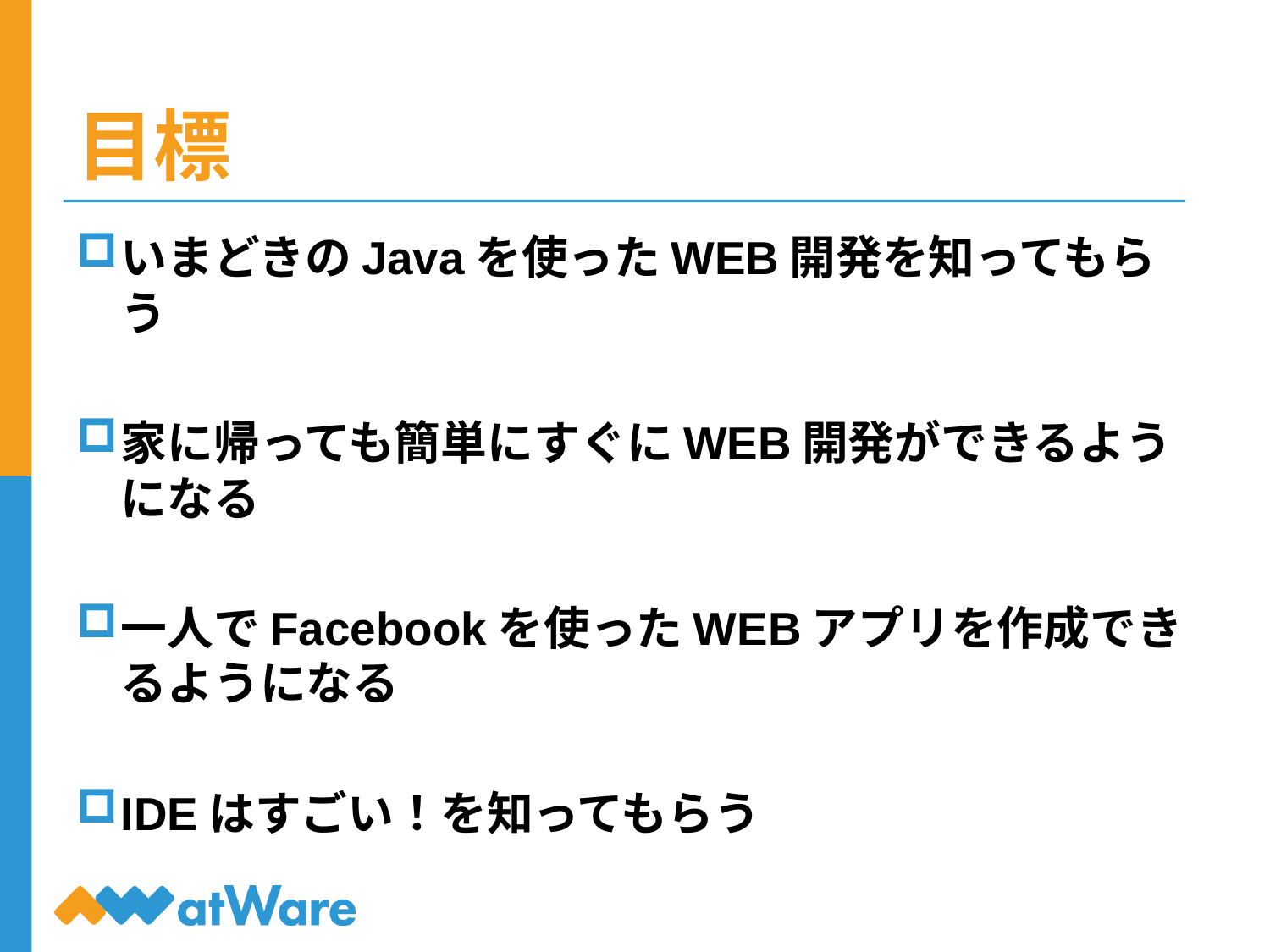

# 目標
いまどきのJavaを使ったWEB開発を知ってもらう

家に帰っても簡単にすぐにWEB開発ができるようになる

一人でFacebookを使ったWEBアプリを作成できるようになる

IDEはすごい！を知ってもらう